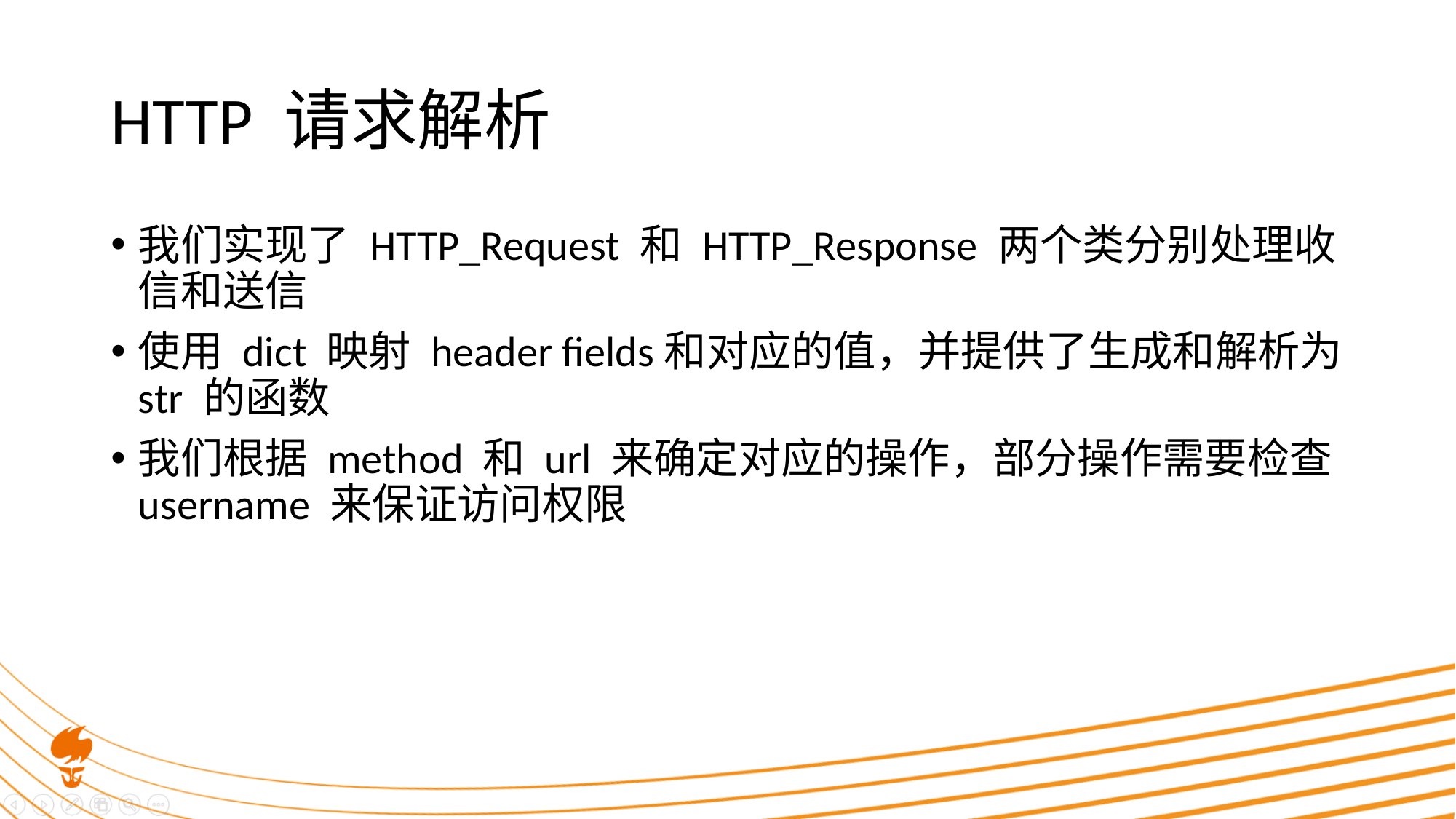

# HTTP 请求解析
我们实现了 HTTP_Request 和 HTTP_Response 两个类分别处理收信和送信
使用 dict 映射 header fields和对应的值，并提供了生成和解析为 str 的函数
我们根据 method 和 url 来确定对应的操作，部分操作需要检查 username 来保证访问权限